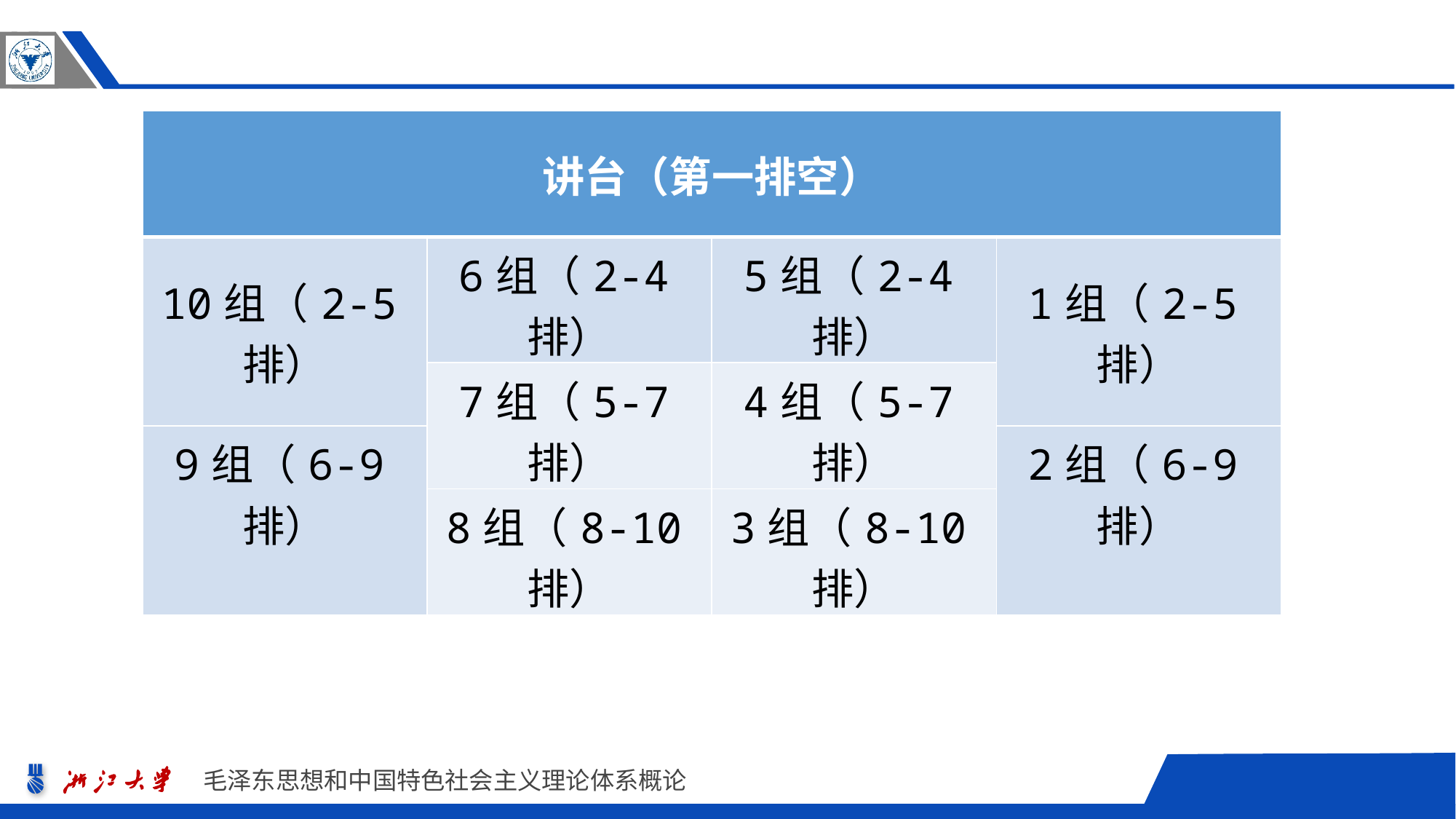

| 讲台（第一排空） |  |  |  |
| --- | --- | --- | --- |
| 10组（2-5排） | 6组（2-4排） | 5组（2-4排） | 1组（2-5排） |
|  | 7组（5-7排） | 4组（5-7排） |  |
| 9组（6-9排） |  |  | 2组（6-9排） |
|  | 8组（8-10排） | 3组（8-10排） |  |